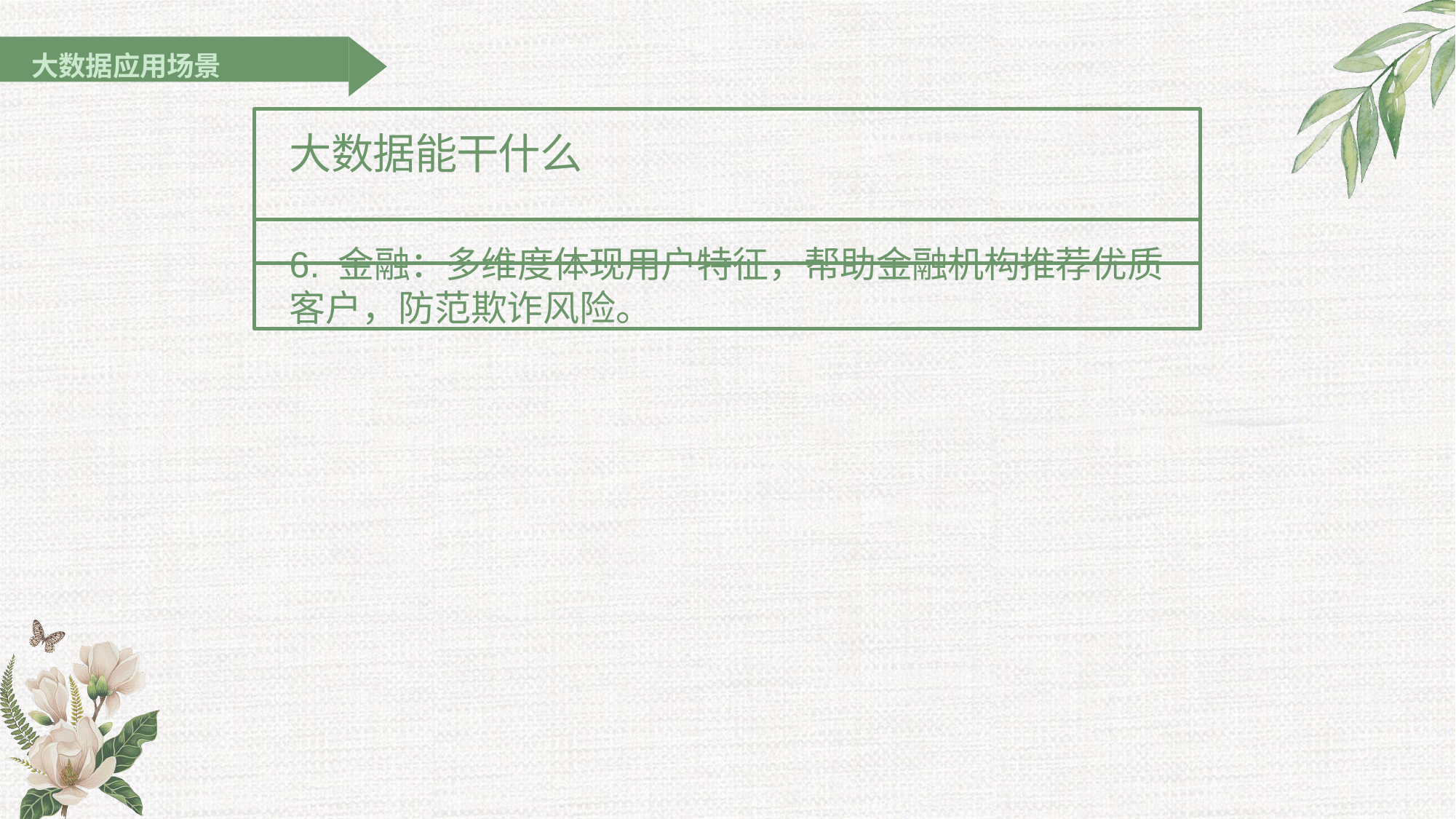

大数据应用场景
# 大数据能干什么
6. 金融：多维度体现用户特征，帮助金融机构推荐优质客户，防范欺诈风险。